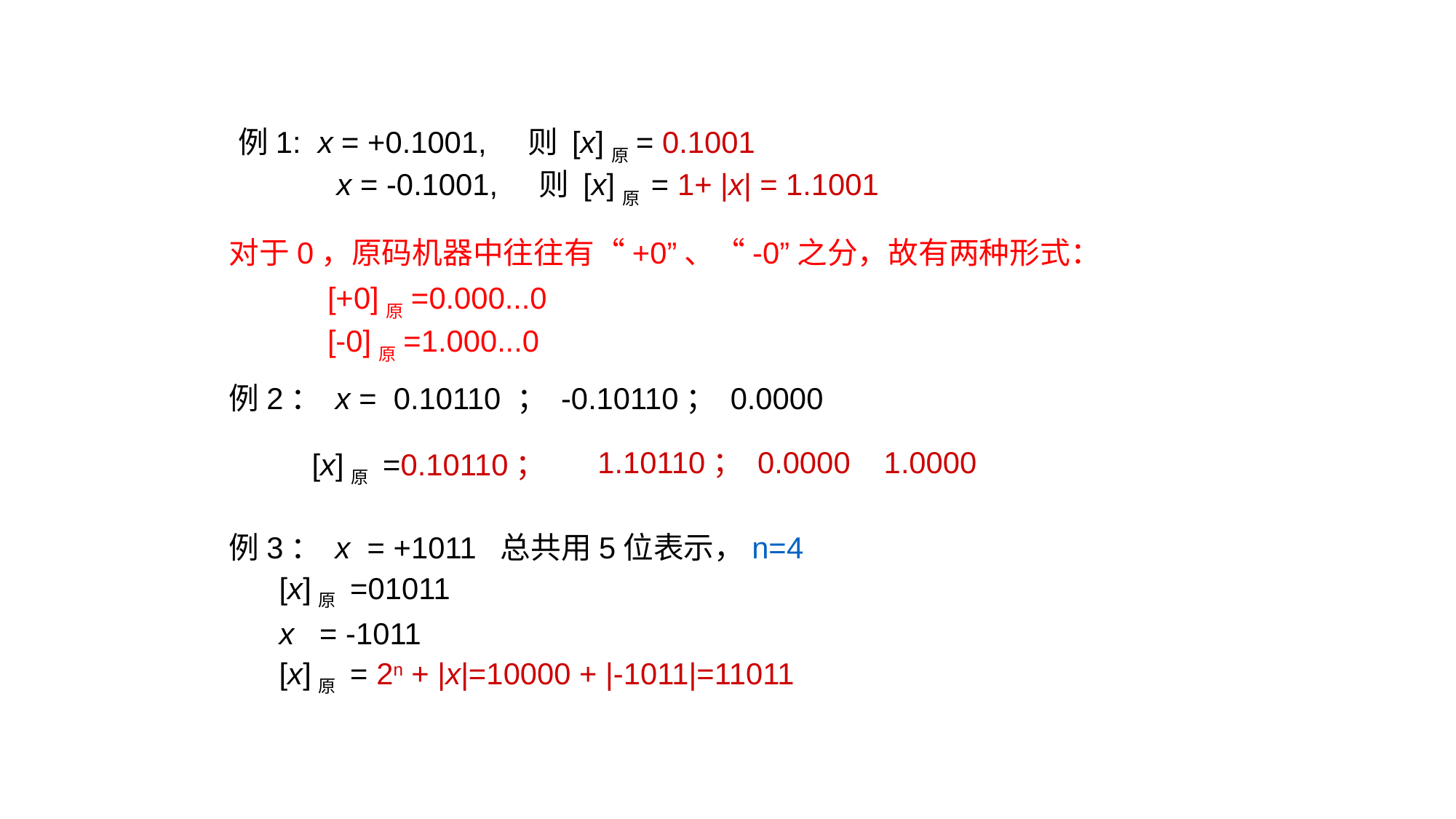

例1:  x = +0.1001,    则 [x]原= 0.1001
　　　x = -0.1001,    则 [x]原 = 1+ |x| = 1.1001
对于0，原码机器中往往有“+0”、“-0”之分，故有两种形式：
　　　[+0]原=0.000...0
　　　[-0]原=1.000...0
例2： x =  0.10110 ； -0.10110； 0.0000
1.10110；
0.0000    1.0000
[x]原 =0.10110；
例3： x  = +1011  总共用5位表示，n=4
      [x]原 =01011
      x   = -1011
      [x]原 = 2n + |x|=10000 + |-1011|=11011